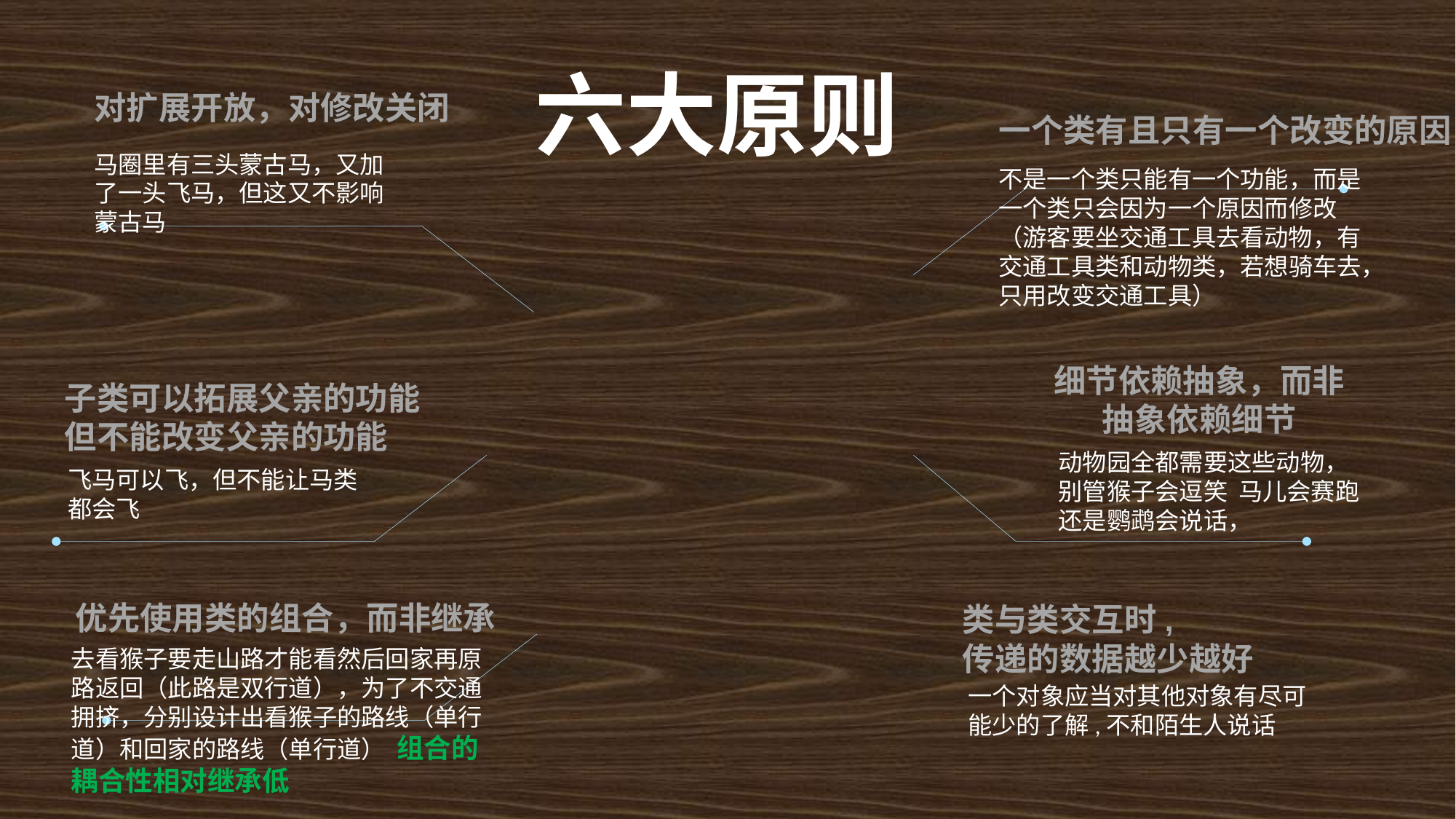

六大原则
对扩展开放，对修改关闭
马圈里有三头蒙古马，又加了一头飞马，但这又不影响蒙古马

一个类有且只有一个改变的原因
不是一个类只能有一个功能，而是一个类只会因为一个原因而修改（游客要坐交通工具去看动物，有交通工具类和动物类，若想骑车去，只用改变交通工具）

01
开闭原则.

02
 单一职责
细节依赖抽象，而非
抽象依赖细节
动物园全都需要这些动物，
别管猴子会逗笑  马儿会赛跑还是鹦鹉会说话，
子类可以拓展父亲的功能
但不能改变父亲的功能
飞马可以飞，但不能让马类都会飞

06
里氏替换

03
依赖倒置

类与类交互时,
传递的数据越少越好
一个对象应当对其他对象有尽可能少的了解,不和陌生人说话

05
组合复用

04
迪米特法则
优先使用类的组合，而非继承
去看猴子要走山路才能看然后回家再原路返回（此路是双行道），为了不交通拥挤，分别设计出看猴子的路线（单行道）和回家的路线（单行道）  组合的耦合性相对继承低